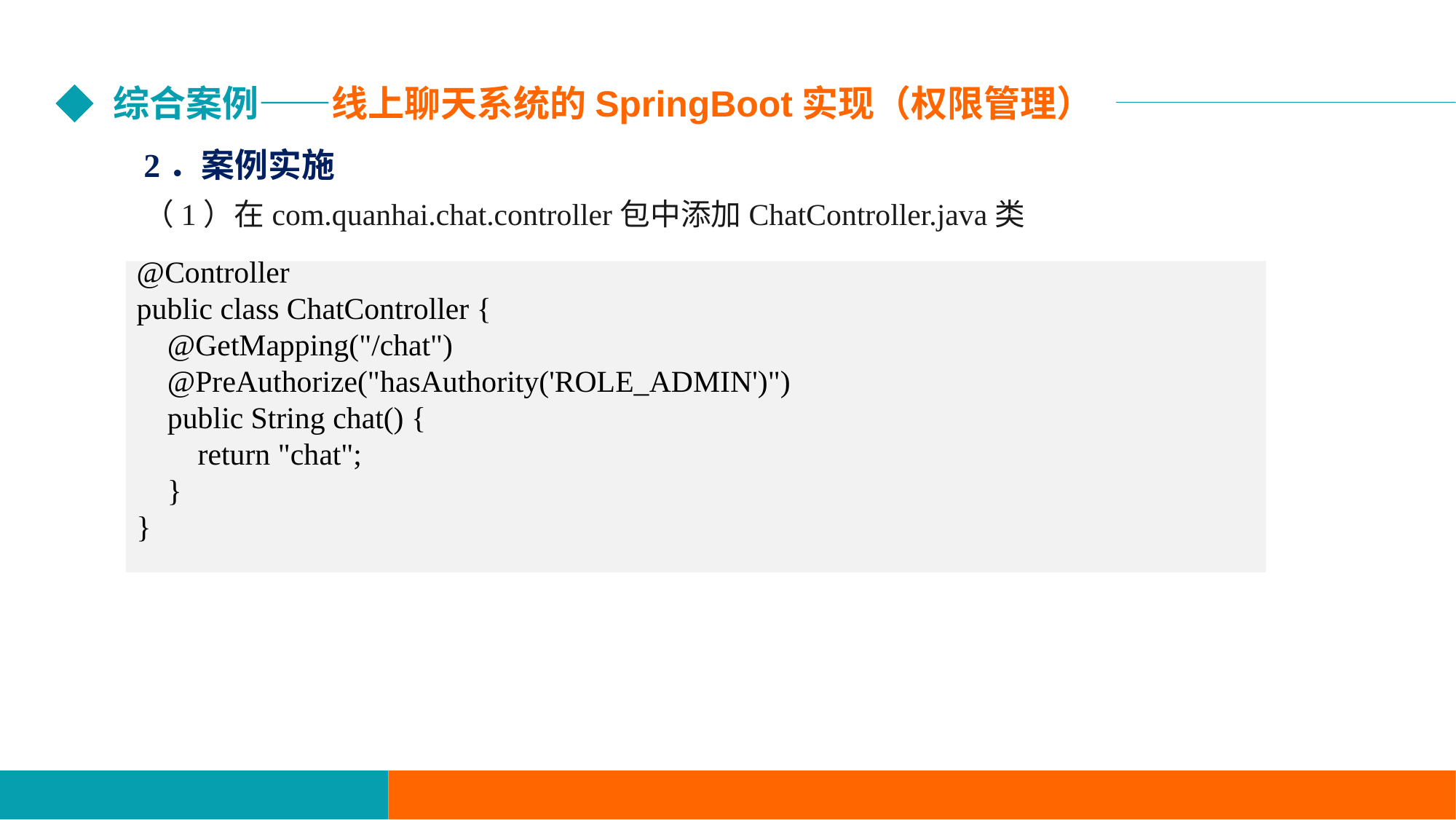

综合案例——线上聊天系统的SpringBoot实现（权限管理）
2．案例实施
（1）在com.quanhai.chat.controller包中添加ChatController.java类

@Controller
public class ChatController {
    @GetMapping("/chat")
    @PreAuthorize("hasAuthority('ROLE_ADMIN')")
    public String chat() {
        return "chat";
    }
}